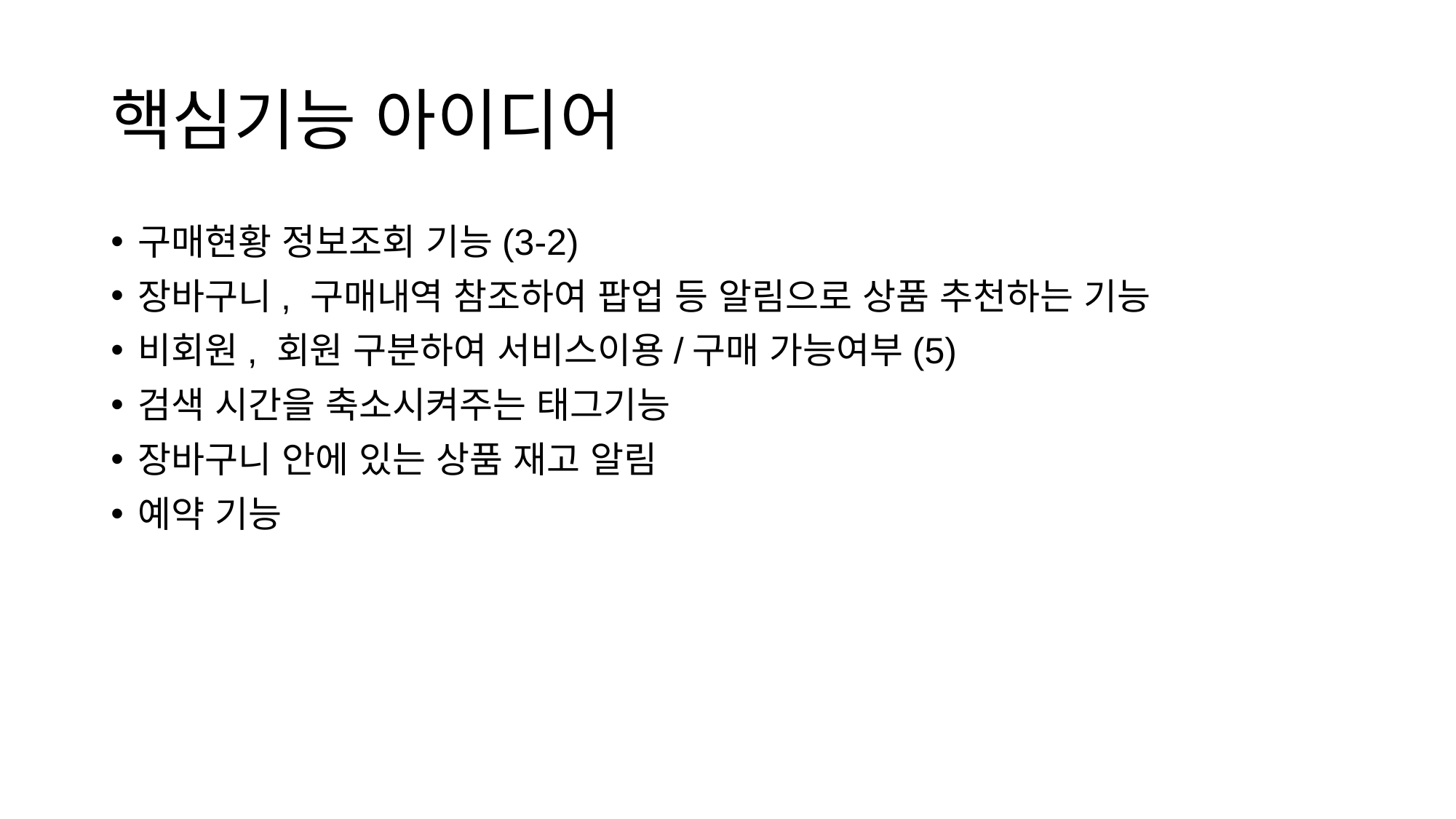

# 핵심기능 아이디어
구매현황 정보조회 기능(3-2)
장바구니, 구매내역 참조하여 팝업 등 알림으로 상품 추천하는 기능
비회원, 회원 구분하여 서비스이용/구매 가능여부(5)
검색 시간을 축소시켜주는 태그기능
장바구니 안에 있는 상품 재고 알림
예약 기능